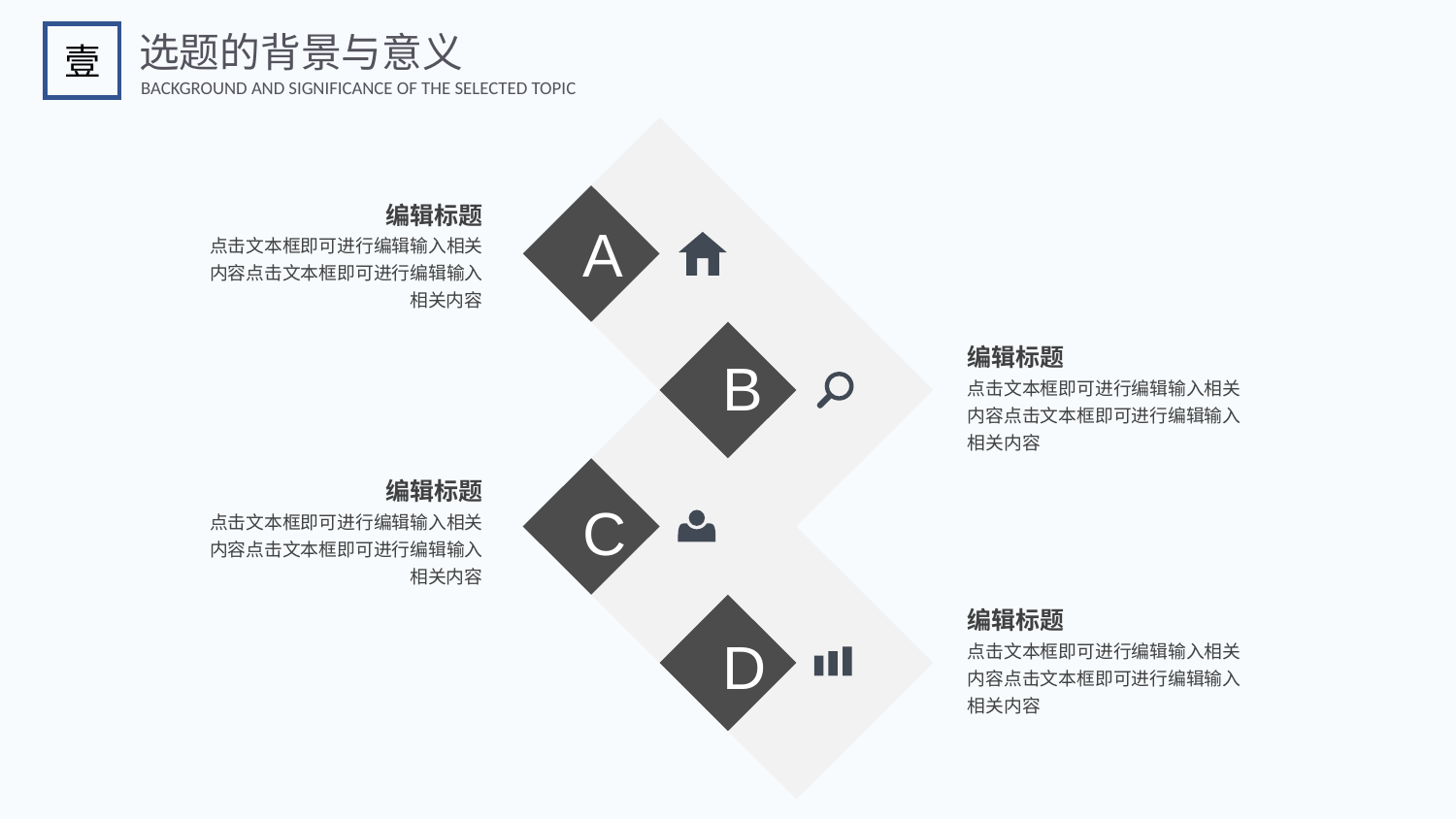

选题的背景与意义
壹
BACKGROUND AND SIGNIFICANCE OF THE SELECTED TOPIC

编辑标题
A
点击文本框即可进行编辑输入相关内容点击文本框即可进行编辑输入相关内容

编辑标题
B

点击文本框即可进行编辑输入相关内容点击文本框即可进行编辑输入相关内容

编辑标题
C
点击文本框即可进行编辑输入相关内容点击文本框即可进行编辑输入相关内容

编辑标题
D
点击文本框即可进行编辑输入相关内容点击文本框即可进行编辑输入相关内容